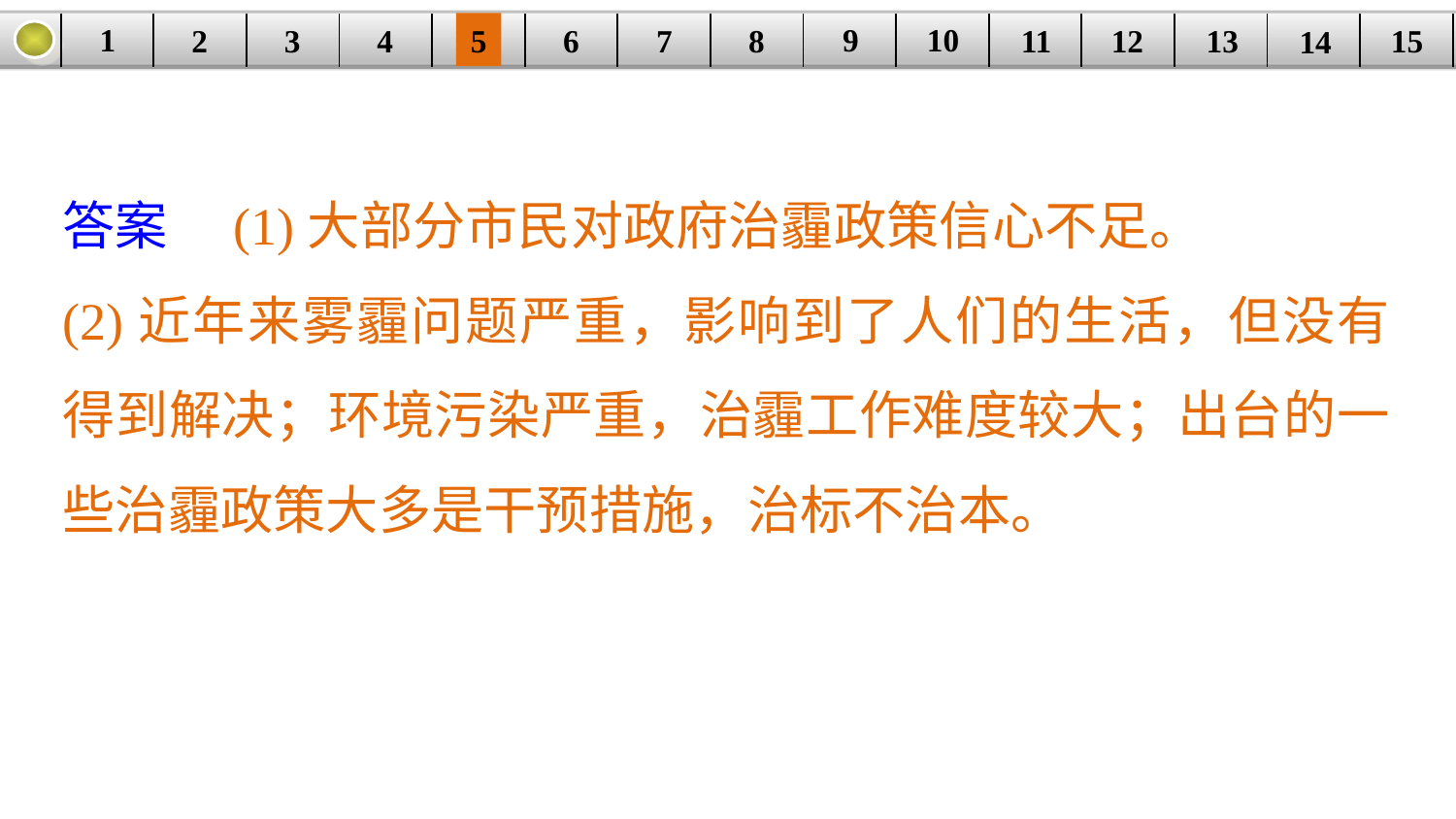

9
10
1
3
4
5
6
8
11
2
12
15
|  |  |  |  |  |  |  |  |  |  |  |  |  |  |  |
| --- | --- | --- | --- | --- | --- | --- | --- | --- | --- | --- | --- | --- | --- | --- |
7
13
14

答案　(1)大部分市民对政府治霾政策信心不足。
(2)近年来雾霾问题严重，影响到了人们的生活，但没有得到解决；环境污染严重，治霾工作难度较大；出台的一些治霾政策大多是干预措施，治标不治本。